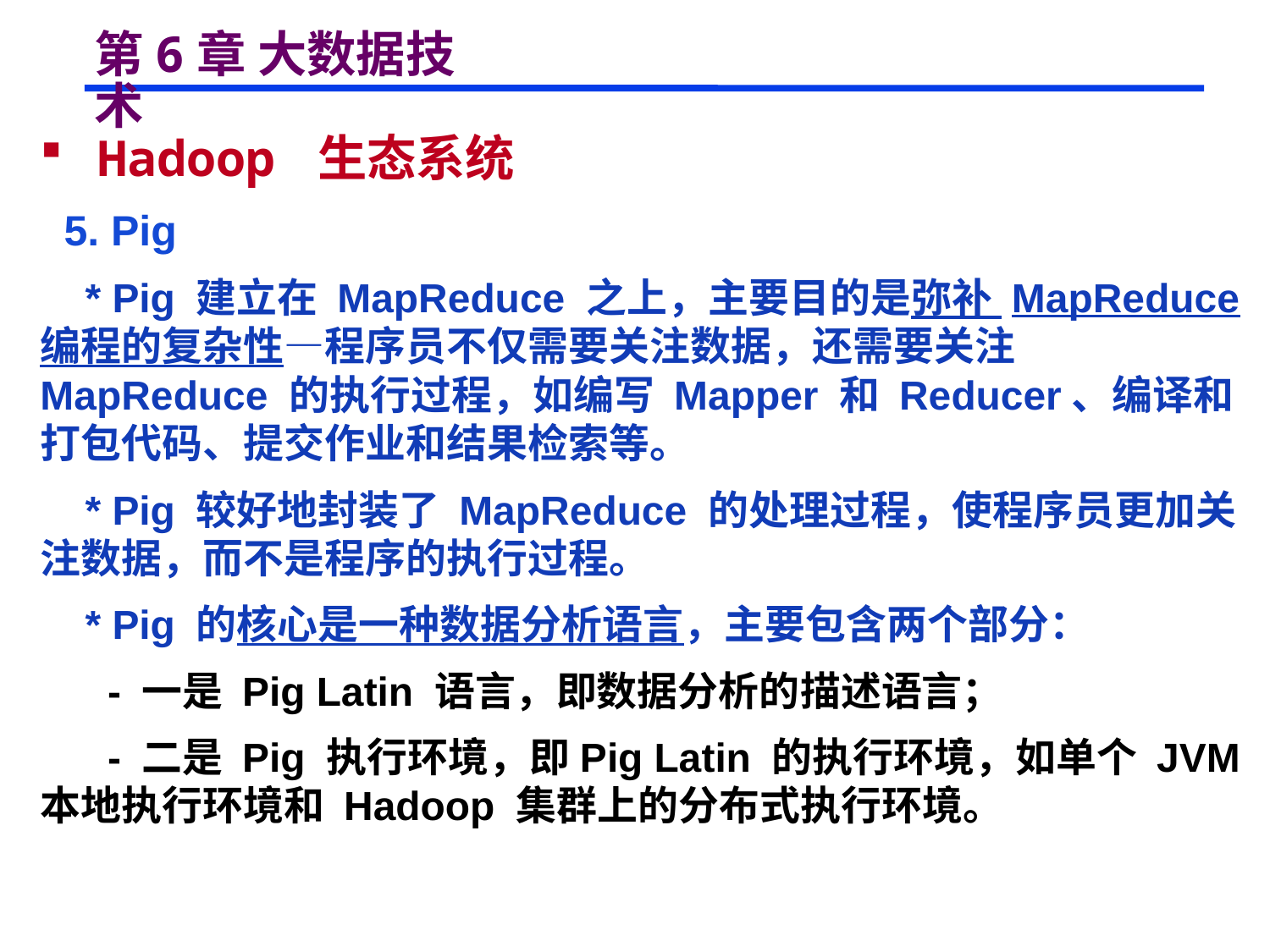

# 第6章 大数据技术
 Hadoop 生态系统
  5. Pig
    * Pig 建立在 MapReduce 之上，主要目的是弥补 MapReduce 编程的复杂性—程序员不仅需要关注数据，还需要关注 MapReduce 的执行过程，如编写 Mapper 和 Reducer、编译和打包代码、提交作业和结果检索等。
    * Pig 较好地封装了 MapReduce 的处理过程，使程序员更加关注数据，而不是程序的执行过程。
    * Pig 的核心是一种数据分析语言，主要包含两个部分：
      - 一是 Pig Latin 语言，即数据分析的描述语言；
      - 二是 Pig 执行环境，即Pig Latin 的执行环境，如单个 JVM 本地执行环境和 Hadoop 集群上的分布式执行环境。